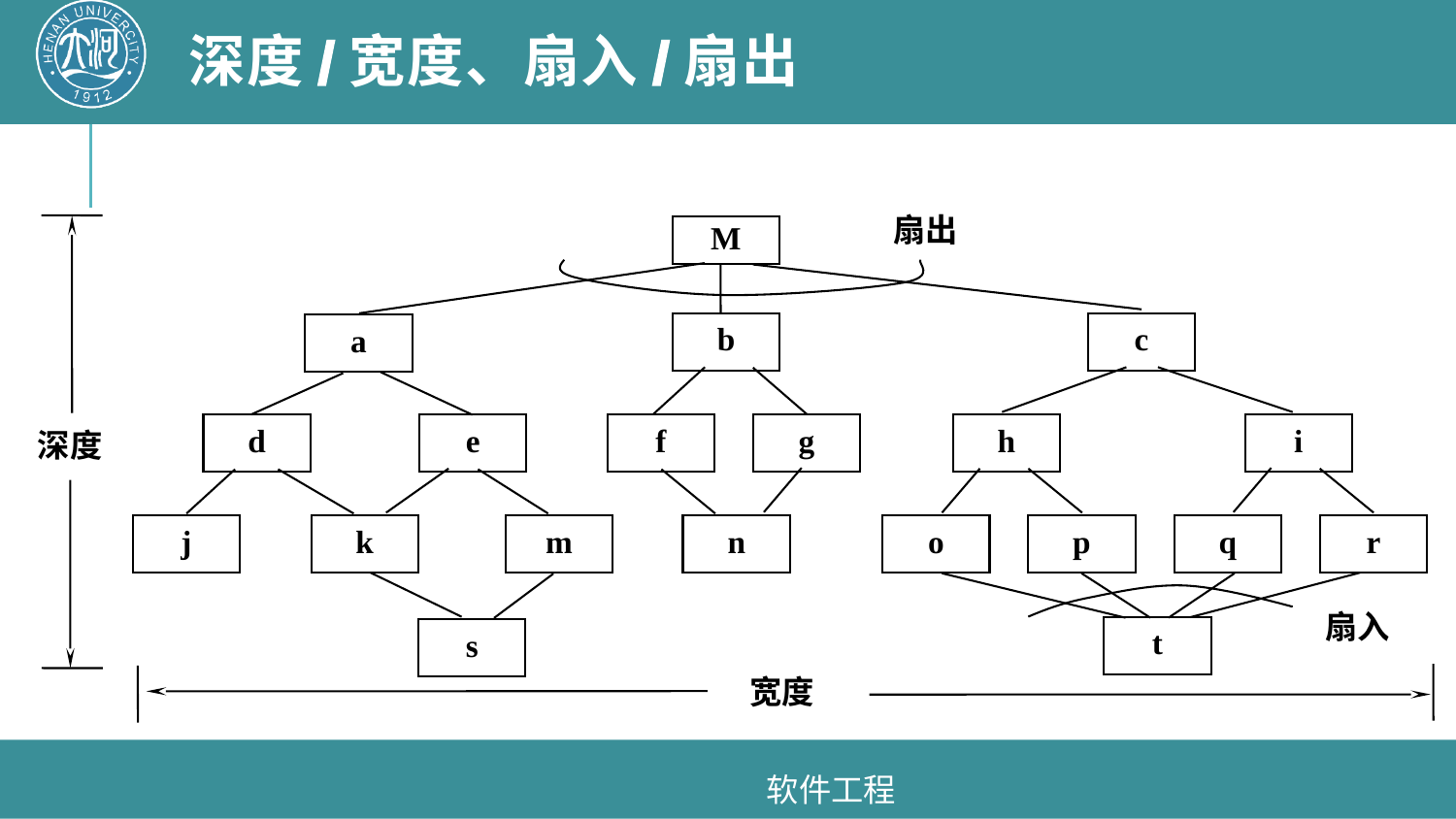

# 深度/宽度、扇入/扇出
扇出

M

b
c
a

d
e
f
g
h
i
深度

j
k
m
n
o
p
q
r

扇入
t
s

宽度

软件工程
182